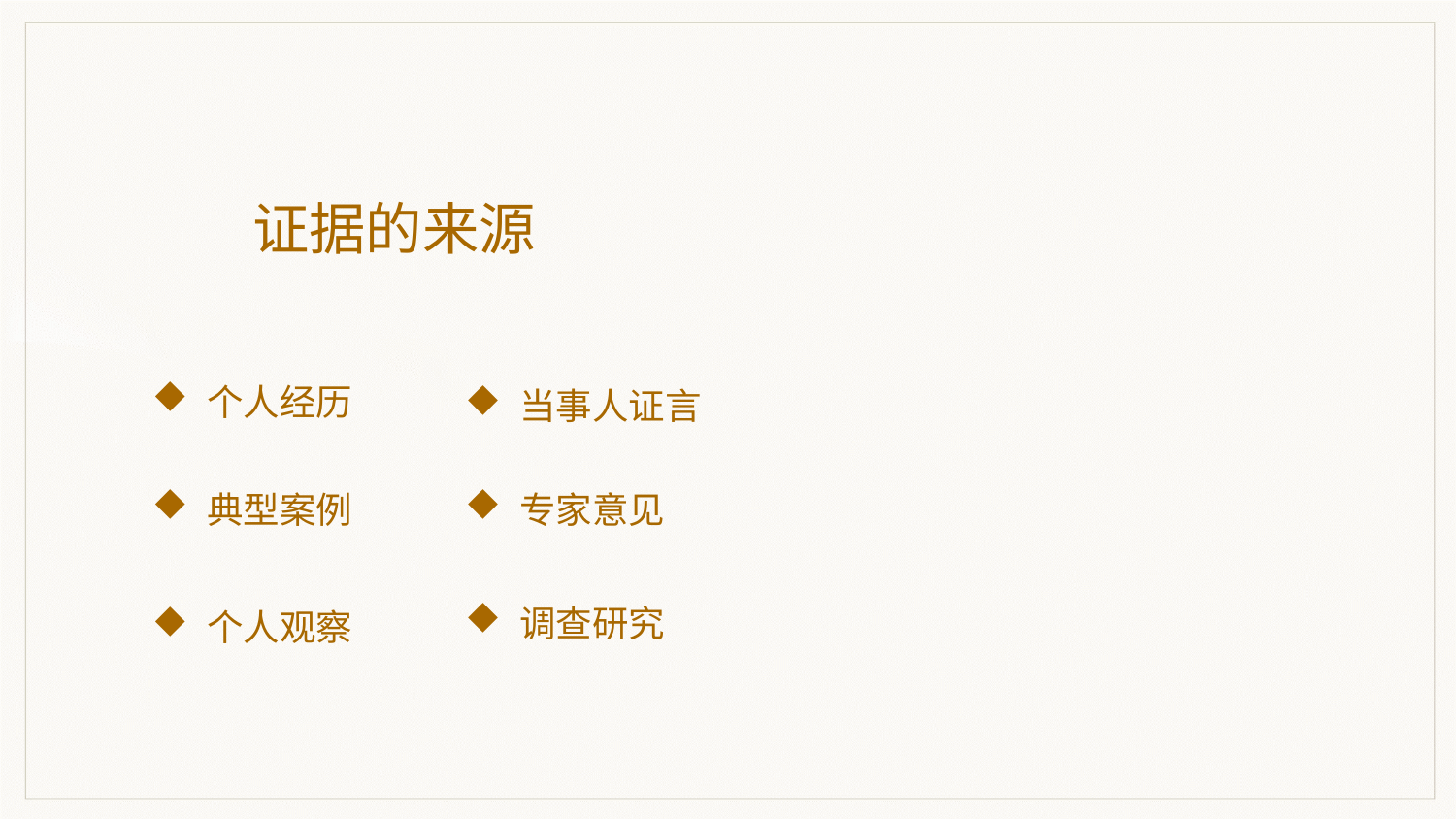

证据的来源
个人经历
当事人证言
典型案例
专家意见
调查研究
个人观察